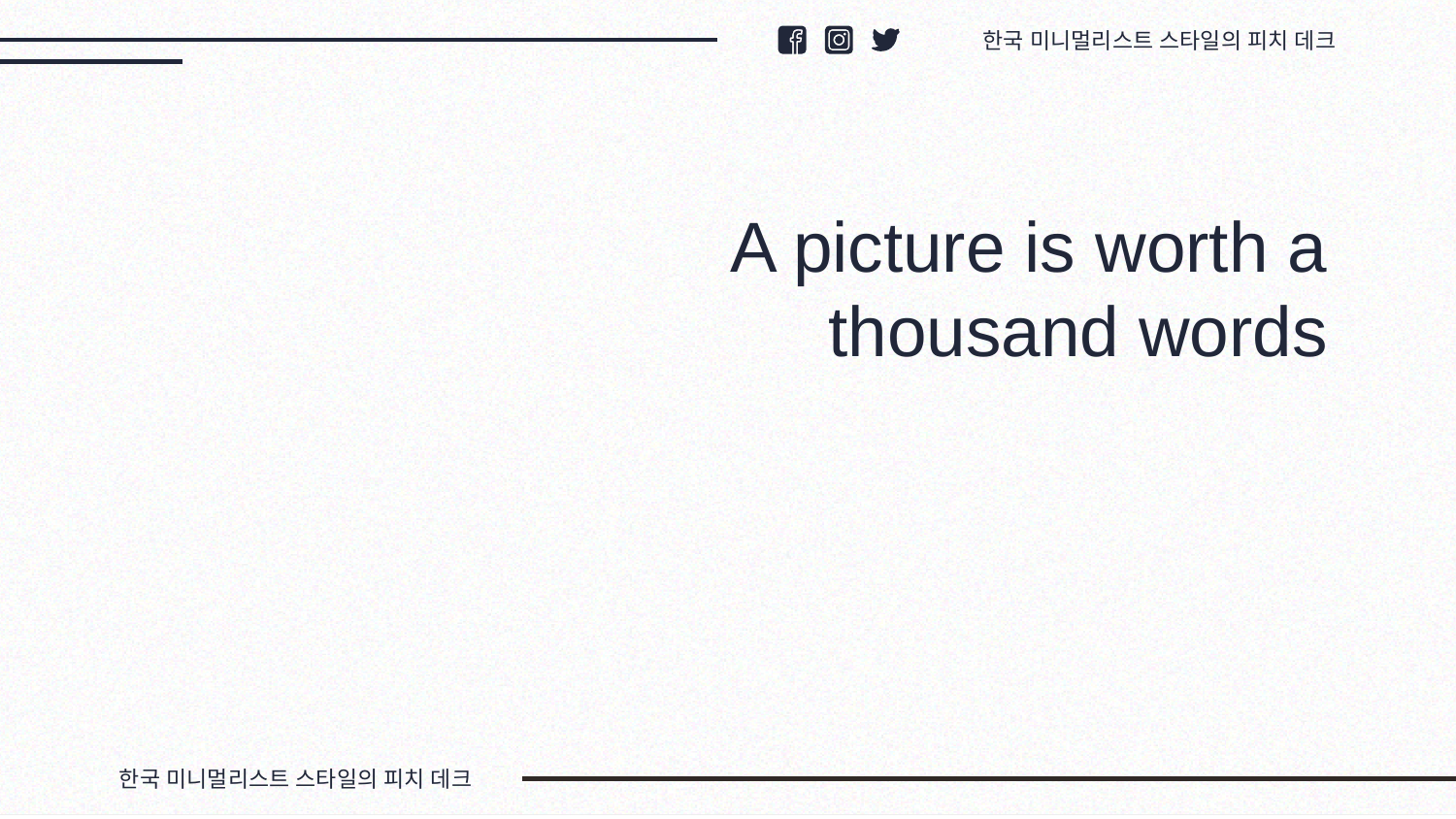

한국 미니멀리스트 스타일의 피치 데크

# A picture is worth a thousand words
한국 미니멀리스트 스타일의 피치 데크